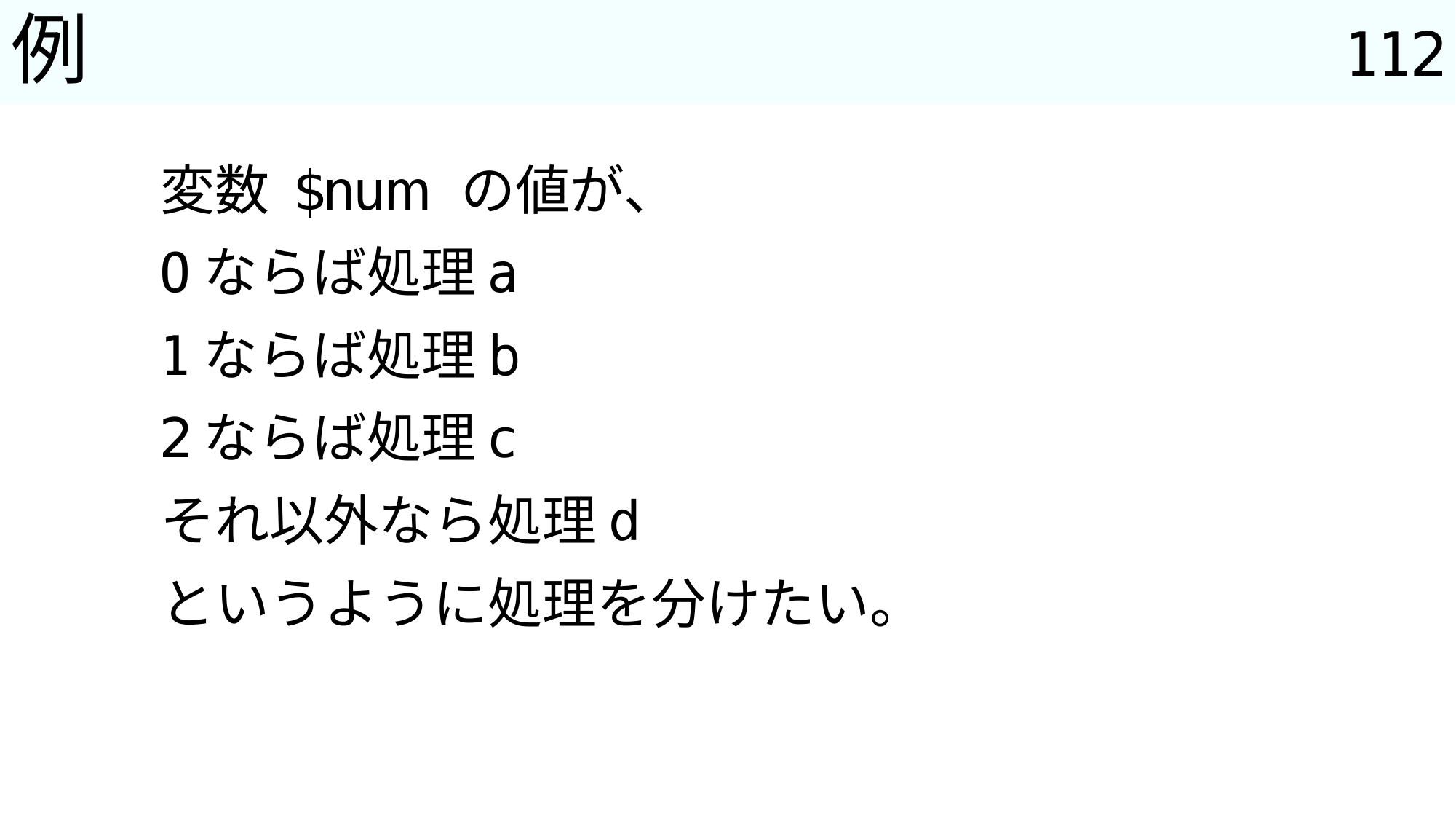

112
# 例
変数 $num の値が、
0ならば処理a
1ならば処理b
2ならば処理c
それ以外なら処理d
というように処理を分けたい。